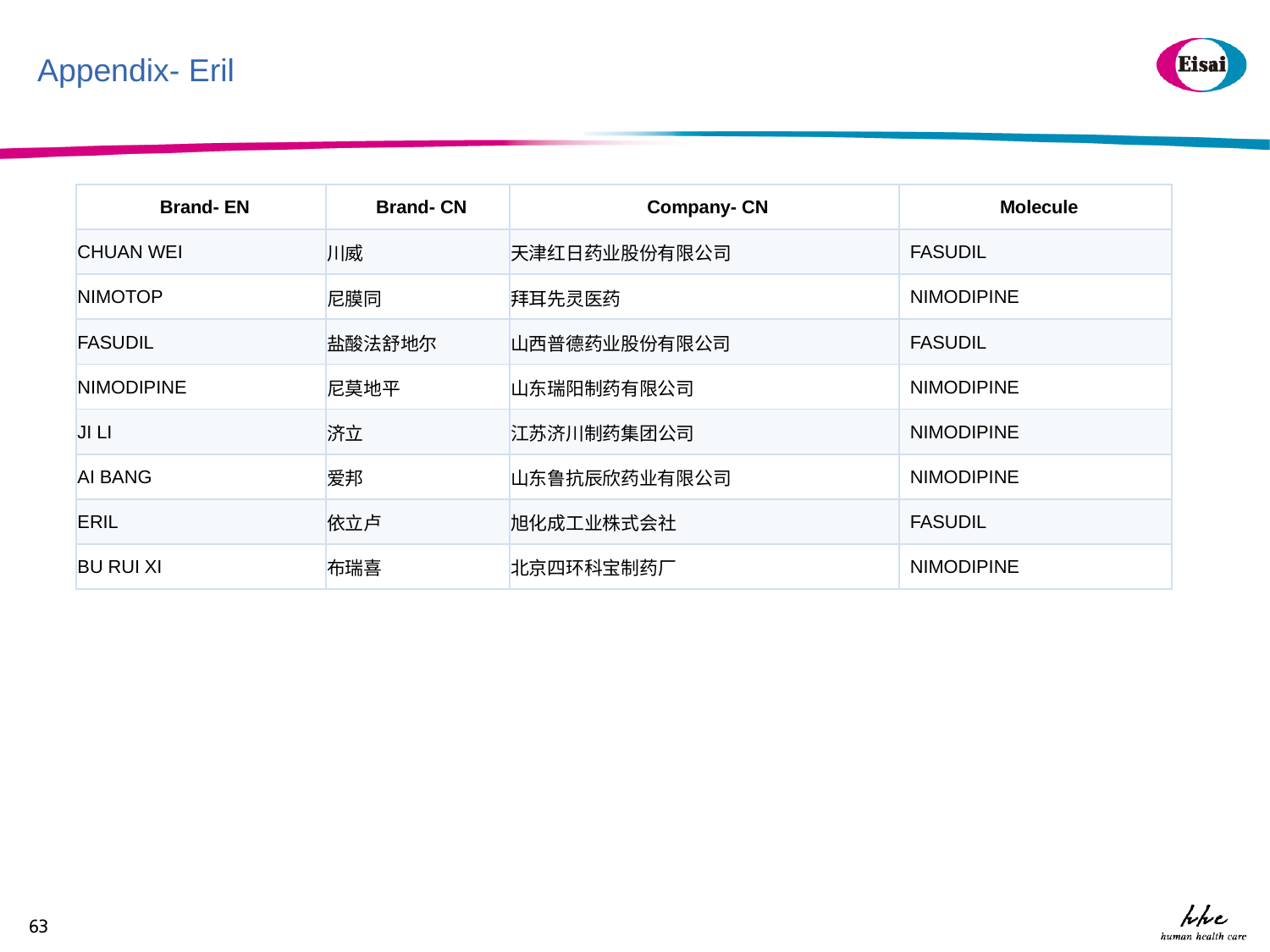

# Appendix- Eril
| Brand- EN | Brand- CN | Company- CN | Molecule |
| --- | --- | --- | --- |
| CHUAN WEI | 川威 | 天津红日药业股份有限公司 | FASUDIL |
| NIMOTOP | 尼膜同 | 拜耳先灵医药 | NIMODIPINE |
| FASUDIL | 盐酸法舒地尔 | 山西普德药业股份有限公司 | FASUDIL |
| NIMODIPINE | 尼莫地平 | 山东瑞阳制药有限公司 | NIMODIPINE |
| JI LI | 济立 | 江苏济川制药集团公司 | NIMODIPINE |
| AI BANG | 爱邦 | 山东鲁抗辰欣药业有限公司 | NIMODIPINE |
| ERIL | 依立卢 | 旭化成工业株式会社 | FASUDIL |
| BU RUI XI | 布瑞喜 | 北京四环科宝制药厂 | NIMODIPINE |
63